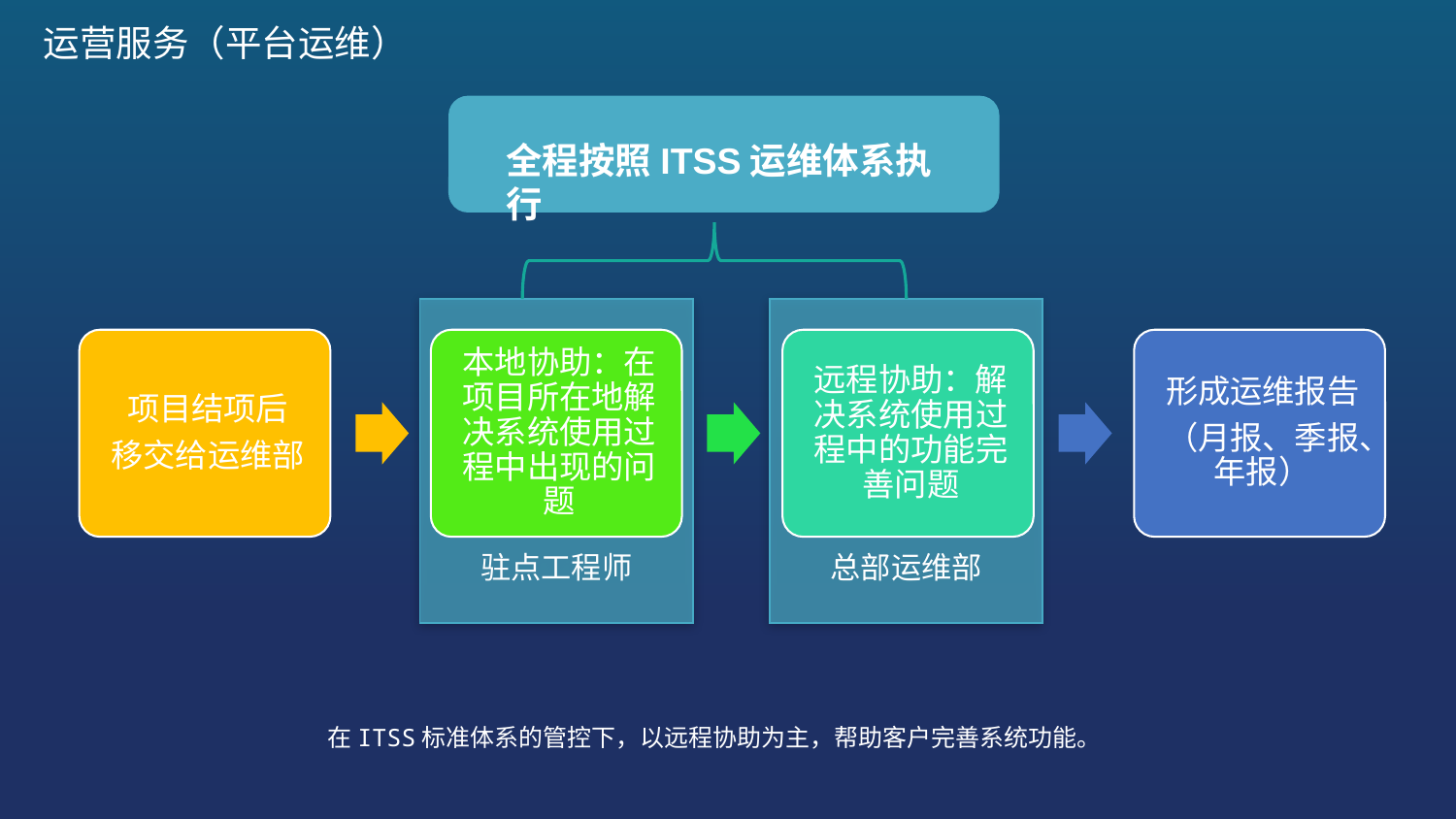

运营服务（平台运维）

全程按照ITSS运维体系执行
项目结项后
移交给运维部

本地协助：在项目所在地解决系统使用过程中出现的问题

远程协助：解决系统使用过程中的功能完善问题

形成运维报告
（月报、季报、年报）

驻点工程师

总部运维部
在ITSS标准体系的管控下，以远程协助为主，帮助客户完善系统功能。